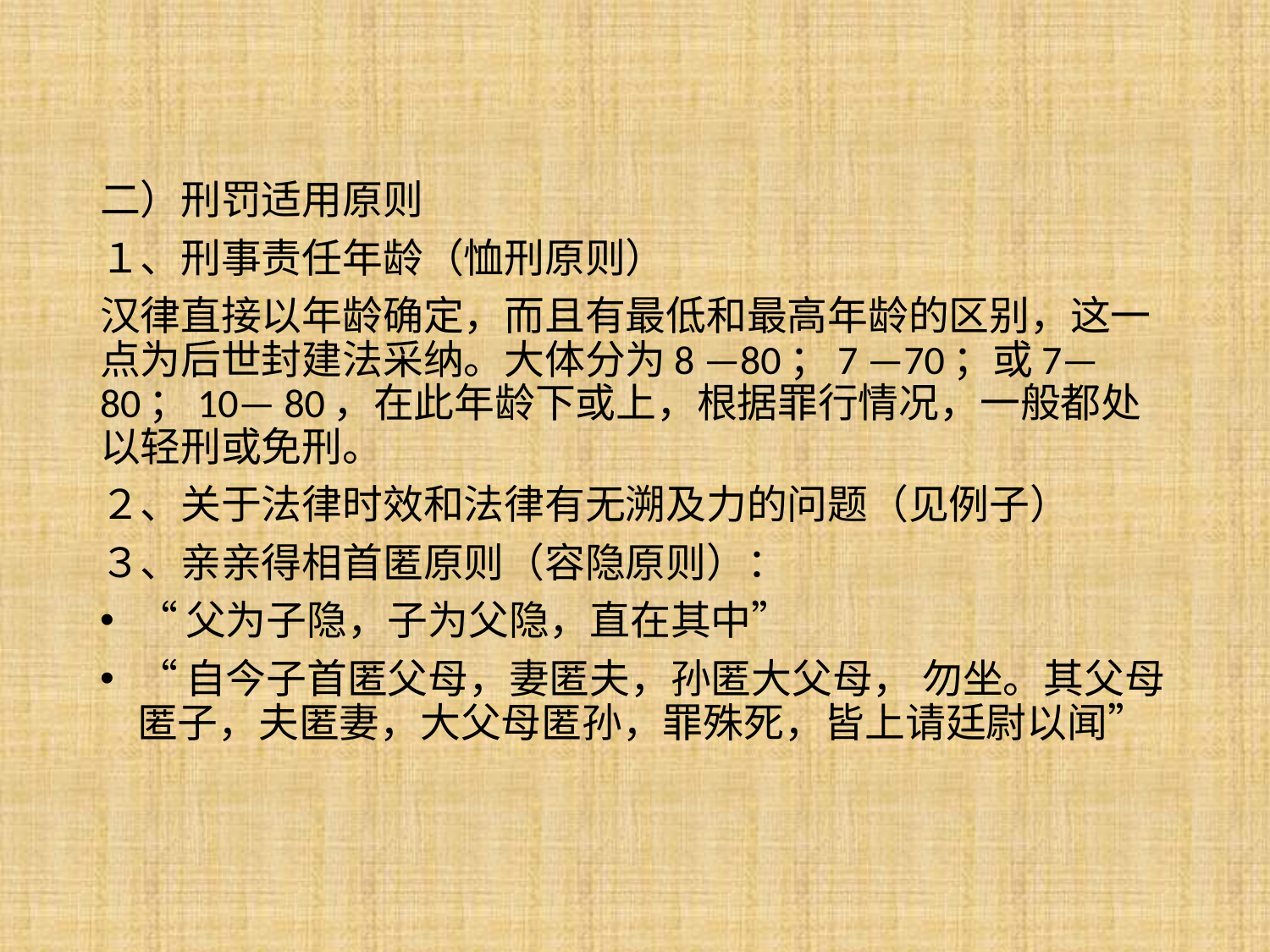

二）刑罚适用原则
１、刑事责任年龄（恤刑原则）
汉律直接以年龄确定，而且有最低和最高年龄的区别，这一点为后世封建法采纳。大体分为8 —80；7 —70；或7— 80；10— 80，在此年龄下或上，根据罪行情况，一般都处以轻刑或免刑。
２、关于法律时效和法律有无溯及力的问题（见例子）
３、亲亲得相首匿原则（容隐原则）：
“父为子隐，子为父隐，直在其中”
“自今子首匿父母，妻匿夫，孙匿大父母， 勿坐。其父母匿子，夫匿妻，大父母匿孙，罪殊死，皆上请廷尉以闻”